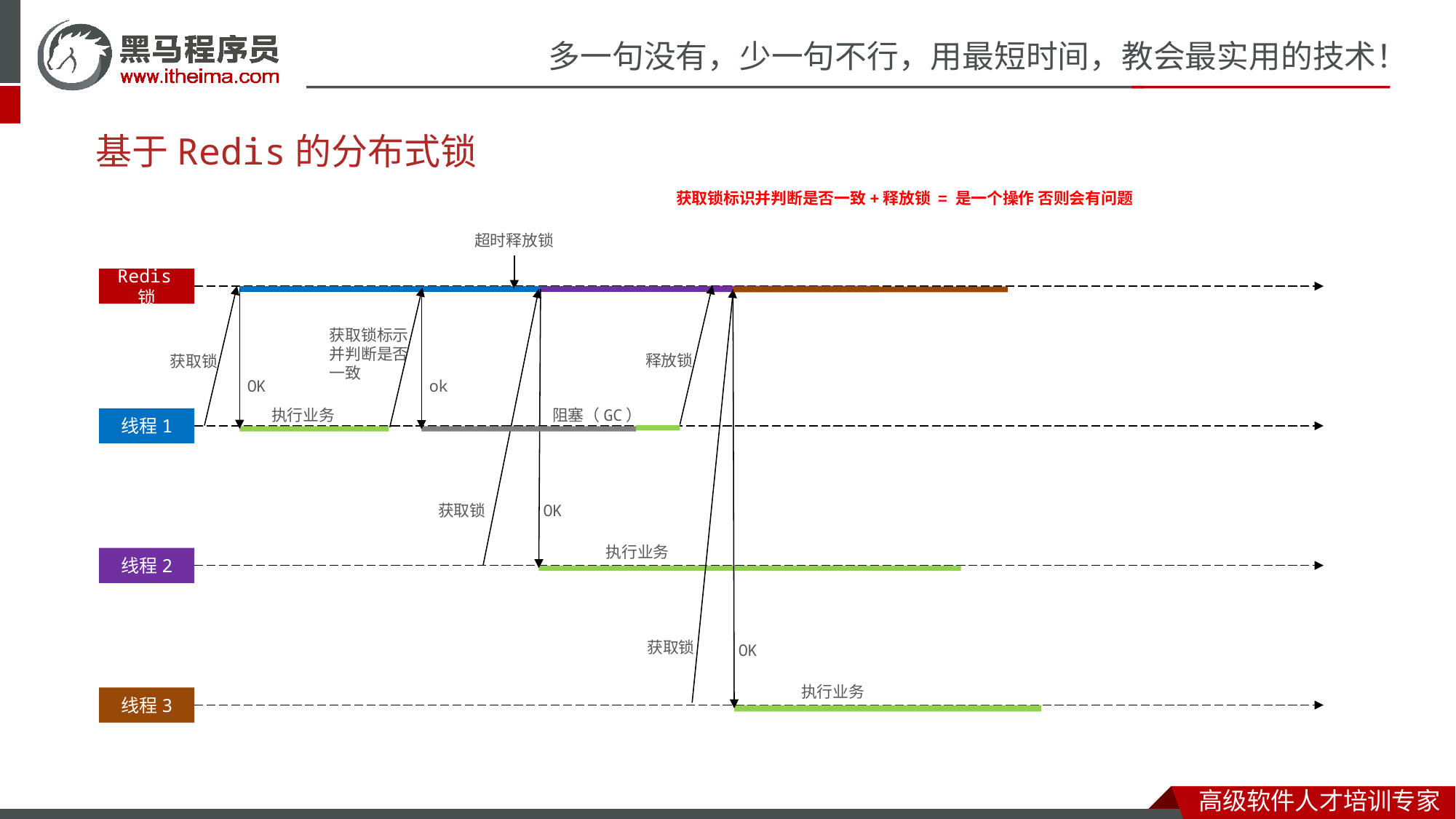

基于Redis的分布式锁
获取锁标识并判断是否一致+释放锁 = 是一个操作 否则会有问题
超时释放锁
Redis锁

获取锁标示
并判断是否
一致
释放锁
获取锁
OK
ok
执行业务
阻塞（GC）
线程1

获取锁
OK
执行业务
线程2

获取锁
OK
执行业务
线程3